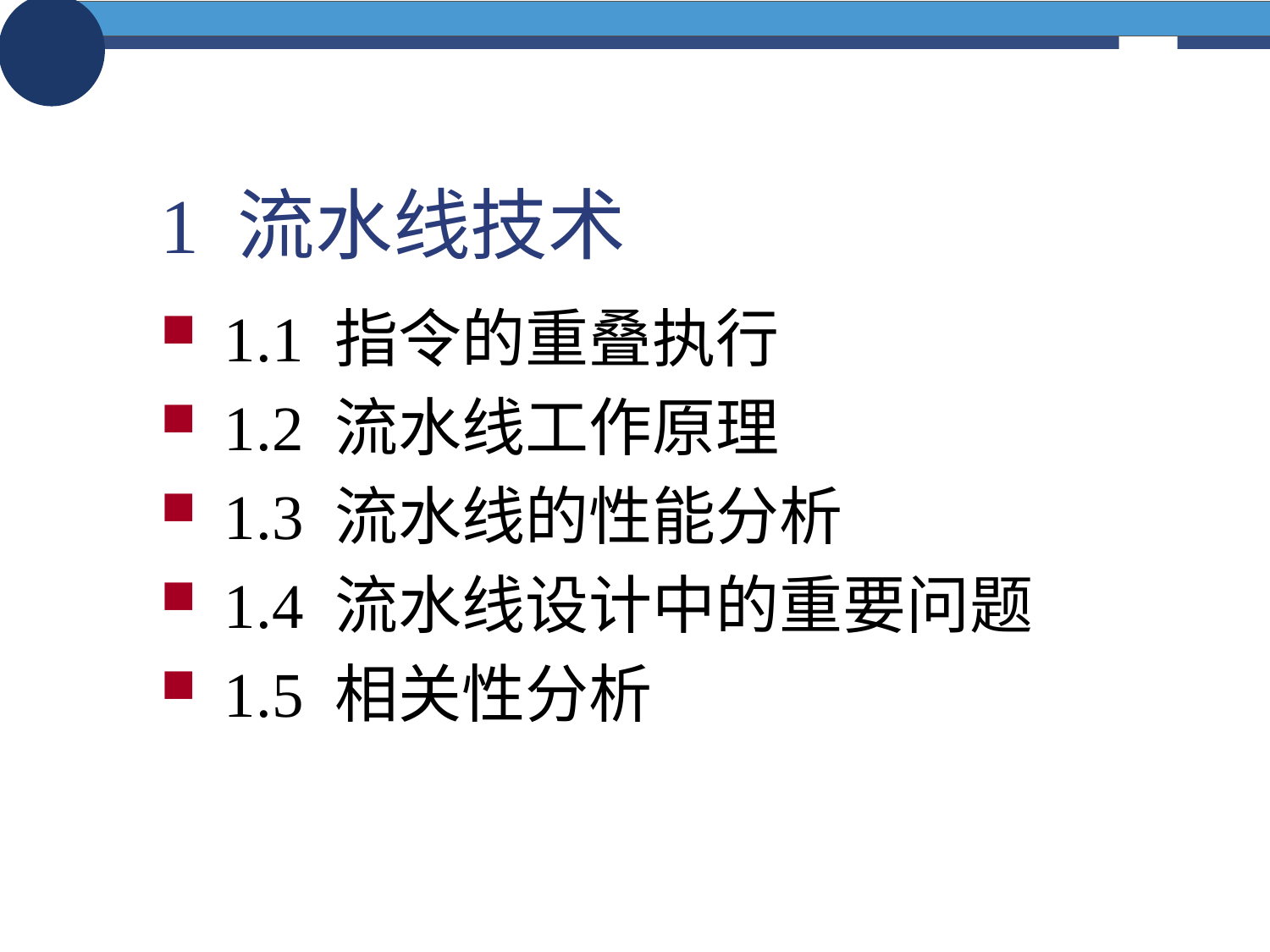

# 1 流水线技术
1.1 指令的重叠执行
1.2 流水线工作原理
1.3 流水线的性能分析
1.4 流水线设计中的重要问题
1.5 相关性分析